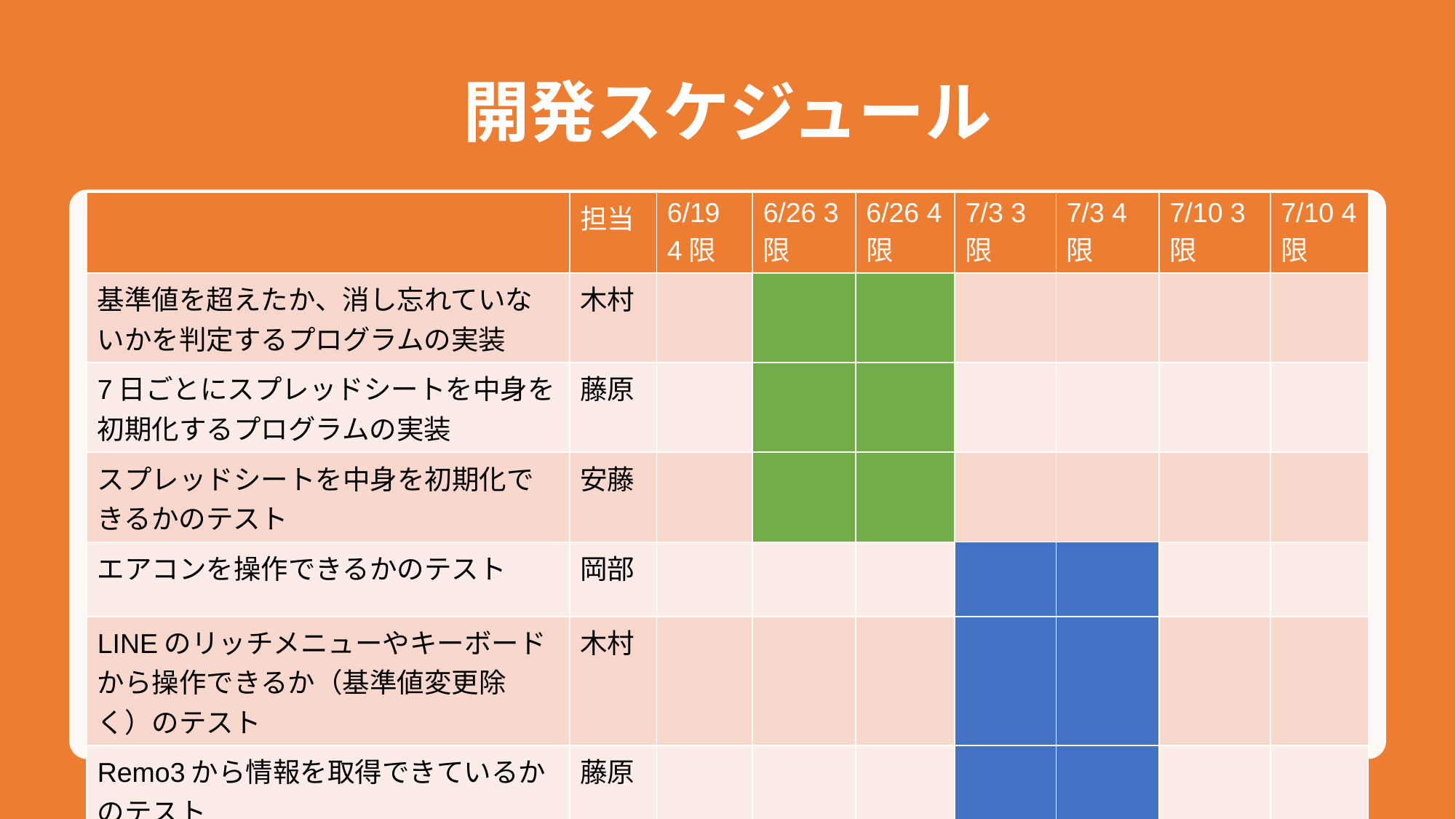

# 開発スケジュール

|  | 担当 | 6/19 4限 | 6/26 3限 | 6/26 4限 | 7/3 3限 | 7/3 4限 | 7/10 3限 | 7/10 4限 |
| --- | --- | --- | --- | --- | --- | --- | --- | --- |
| 基準値を超えたか、消し忘れていないかを判定するプログラムの実装 | 木村 |  |  |  |  |  |  |  |
| 7日ごとにスプレッドシートを中身を初期化するプログラムの実装 | 藤原 |  |  |  |  |  |  |  |
| スプレッドシートを中身を初期化できるかのテスト | 安藤 |  |  |  |  |  |  |  |
| エアコンを操作できるかのテスト | 岡部 |  |  |  |  |  |  |  |
| LINEのリッチメニューやキーボードから操作できるか（基準値変更除く）のテスト | 木村 |  |  |  |  |  |  |  |
| Remo3から情報を取得できているかのテスト | 藤原 |  |  |  |  |  |  |  |